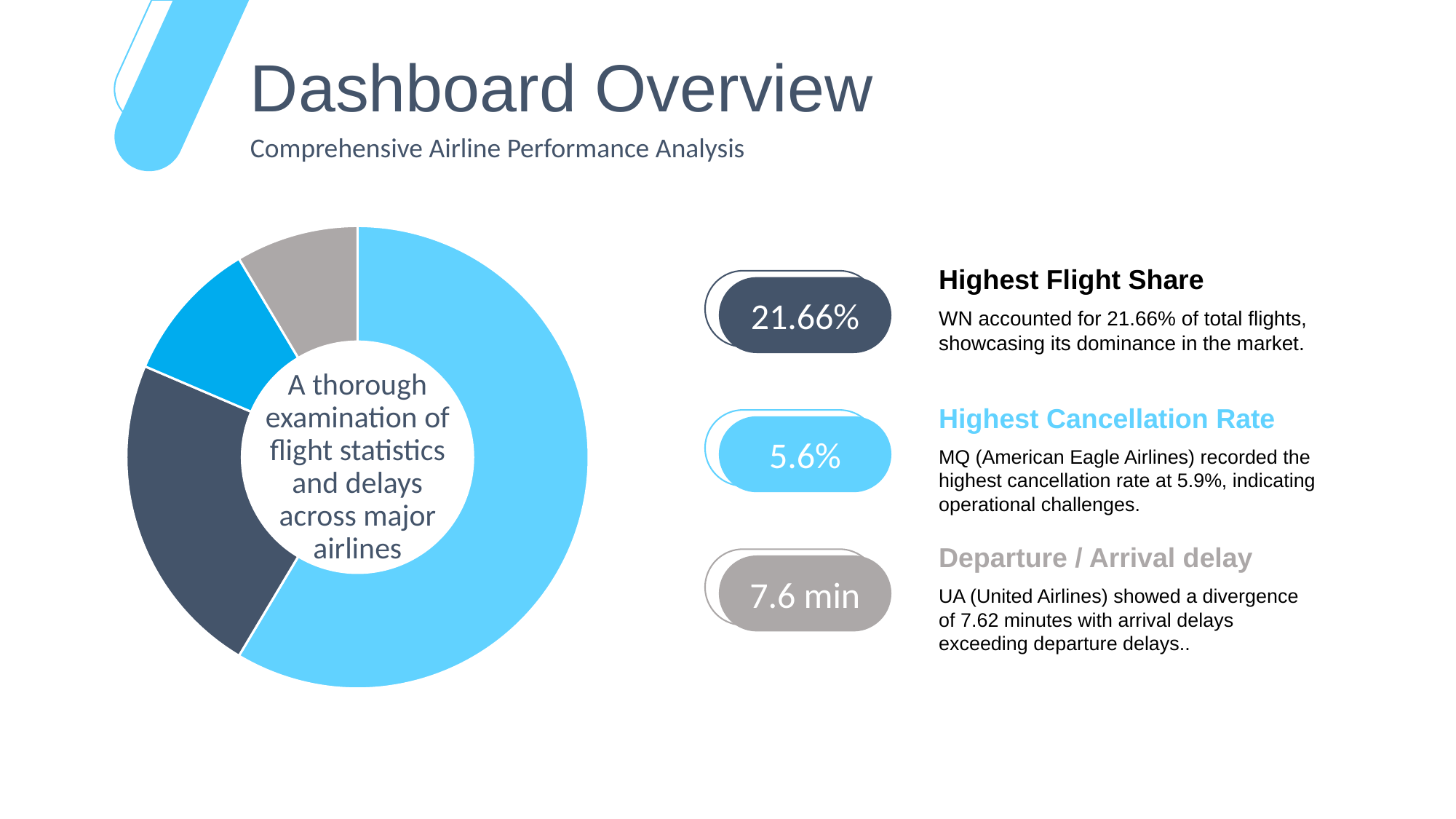

Dashboard Overview
Comprehensive Airline Performance Analysis

### Chart

| Category | 销售额 |
|---|---|
| 第一季度 | 8.2 |
| 第二季度 | 3.2 |
| 第三季度 | 1.4 |
| 第四季度 | 1.2 |
Highest Flight Share
WN accounted for 21.66% of total flights, showcasing its dominance in the market.

21.66%
A thorough examination of flight statistics and delays across major airlines
Highest Cancellation Rate
MQ (American Eagle Airlines) recorded the highest cancellation rate at 5.9%, indicating operational challenges.

5.6%
Departure / Arrival delay
UA (United Airlines) showed a divergence of 7.62 minutes with arrival delays exceeding departure delays..

7.6 min